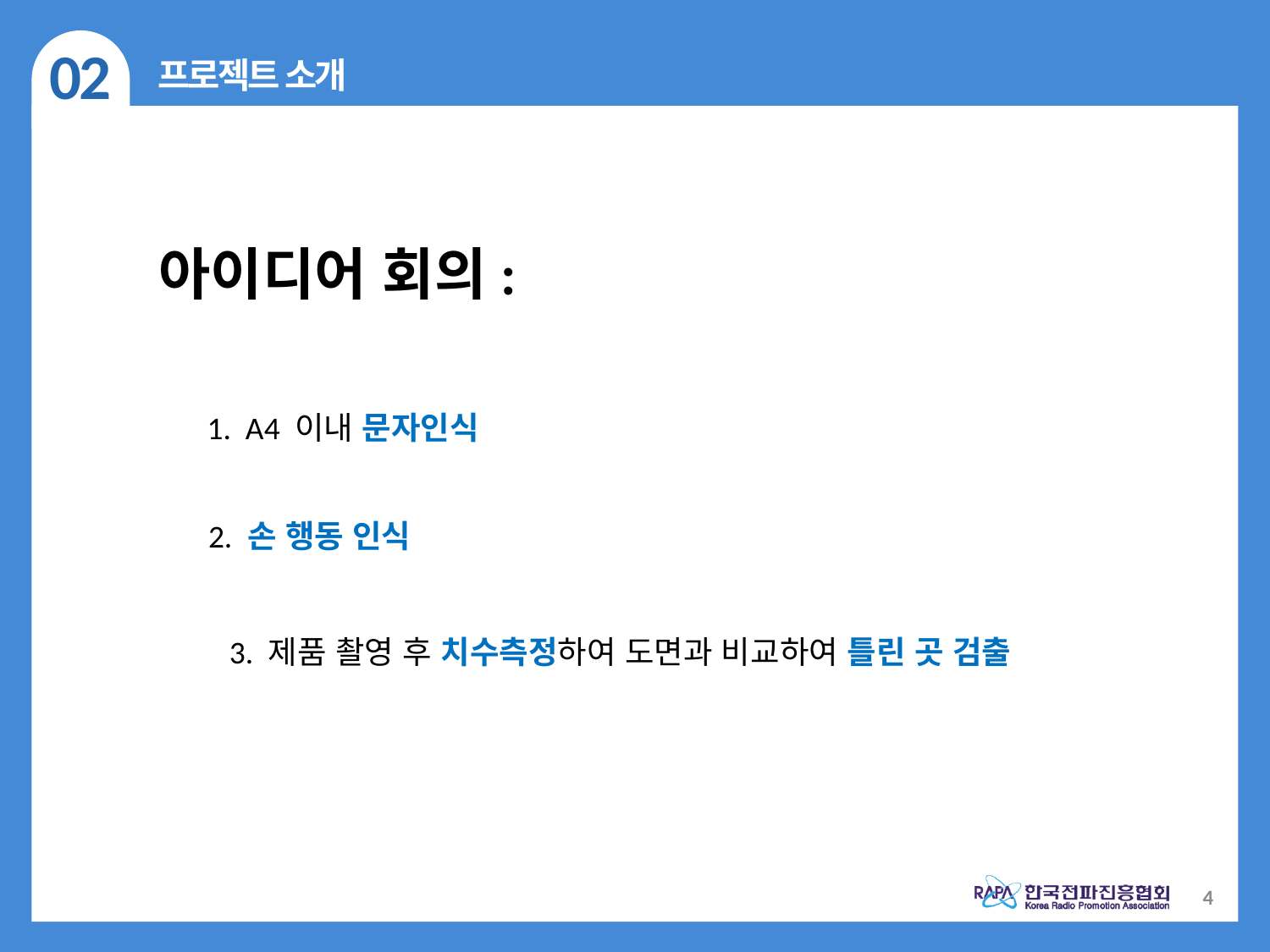

02
프로젝트 소개
아이디어 회의:
 1.  A4 이내 문자인식

 2. 손 행동 인식
 3. 제품 촬영 후 치수측정하여 도면과 비교하여 틀린 곳 검출
4